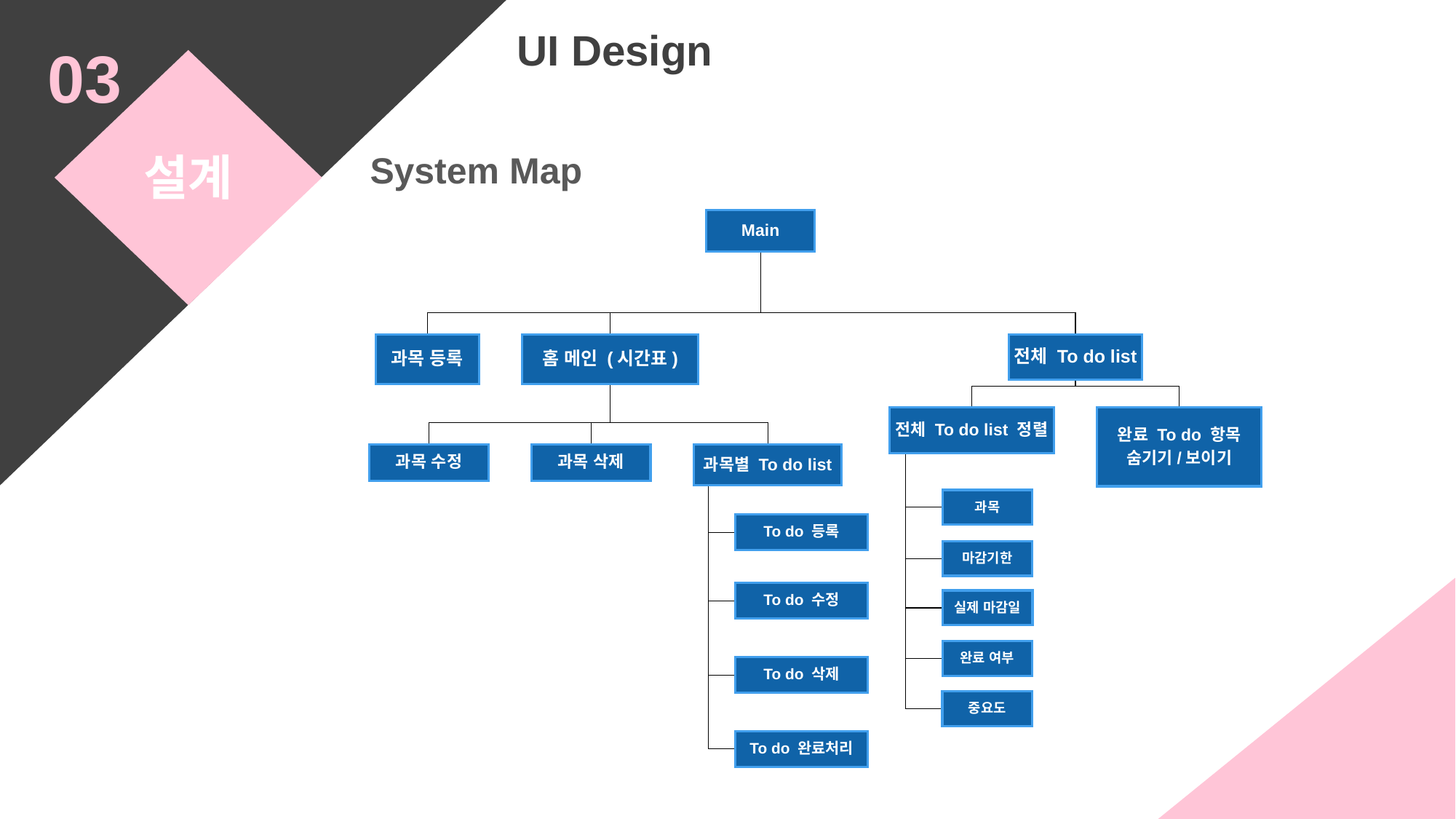

UI Design
03
설계
System Map
Main
과목 등록
홈 메인 (시간표)
과목 수정
과목 삭제
과목별 To do list
To do 등록
To do 수정
To do 삭제
To do 완료처리
전체 To do list
전체 To do list 정렬
과목
마감기한
실제 마감일
완료 여부
중요도
완료 To do 항목
숨기기/보이기